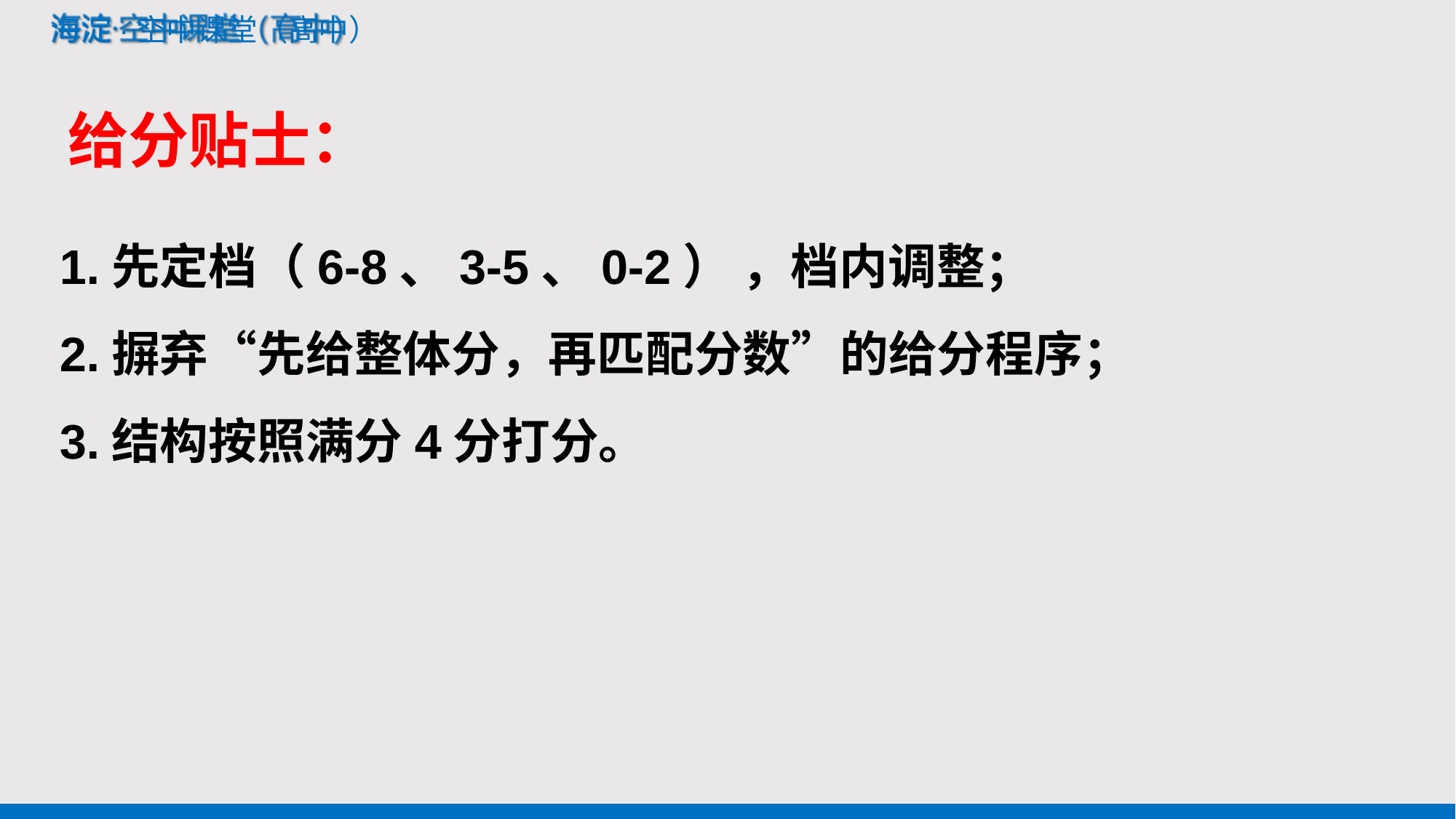

给分贴士：

1.先定档（6-8、3-5、0-2） ，档内调整；
2.摒弃“先给整体分，再匹配分数”的给分程序；
3.结构按照满分4分打分。